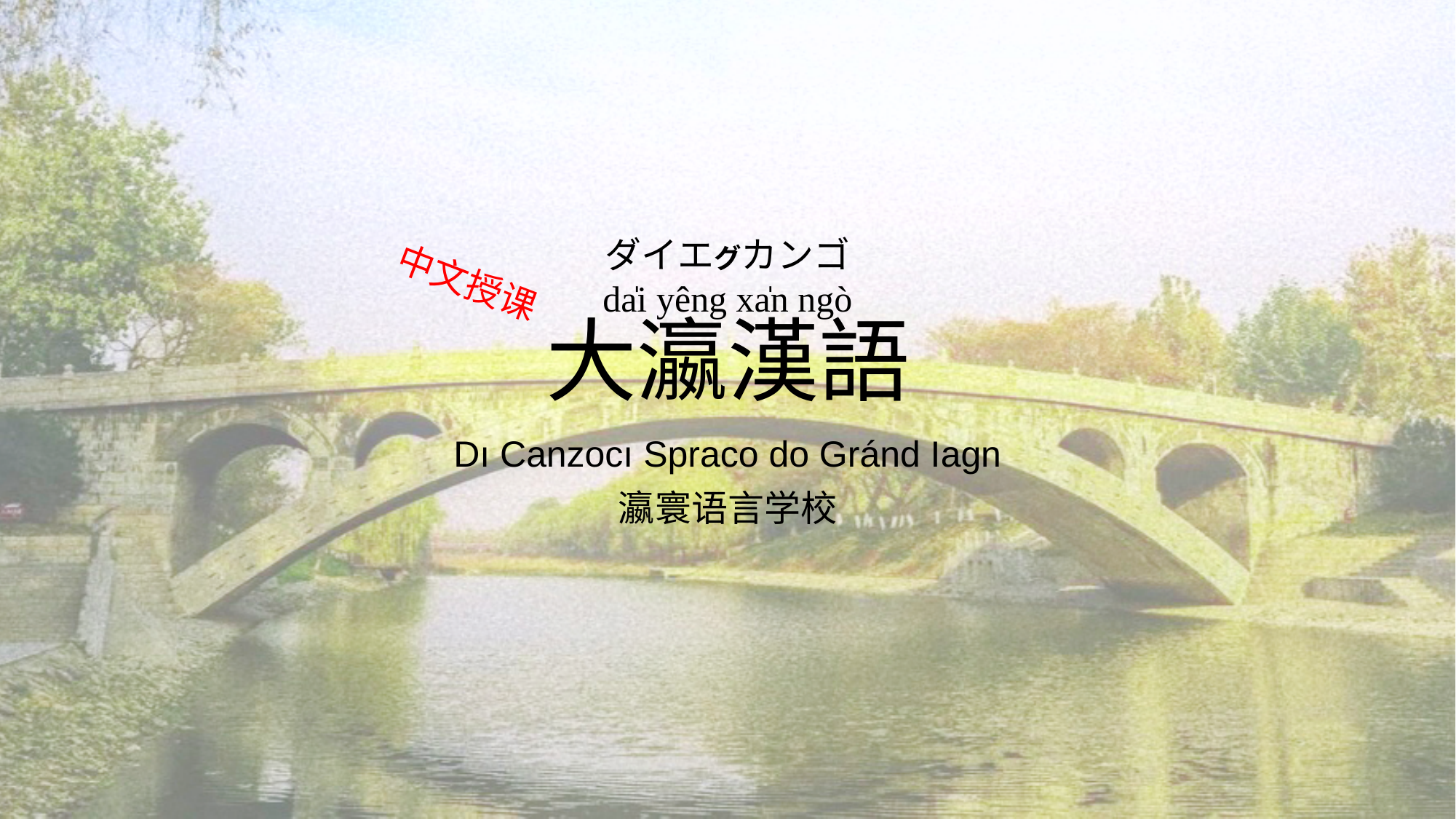

# 大瀛漢語
ダイエグカンゴ
da̍i yêng xa̍n ngò
中文授课
Dı Canzocı Spraco do Gránd Iagn
瀛寰语言学校